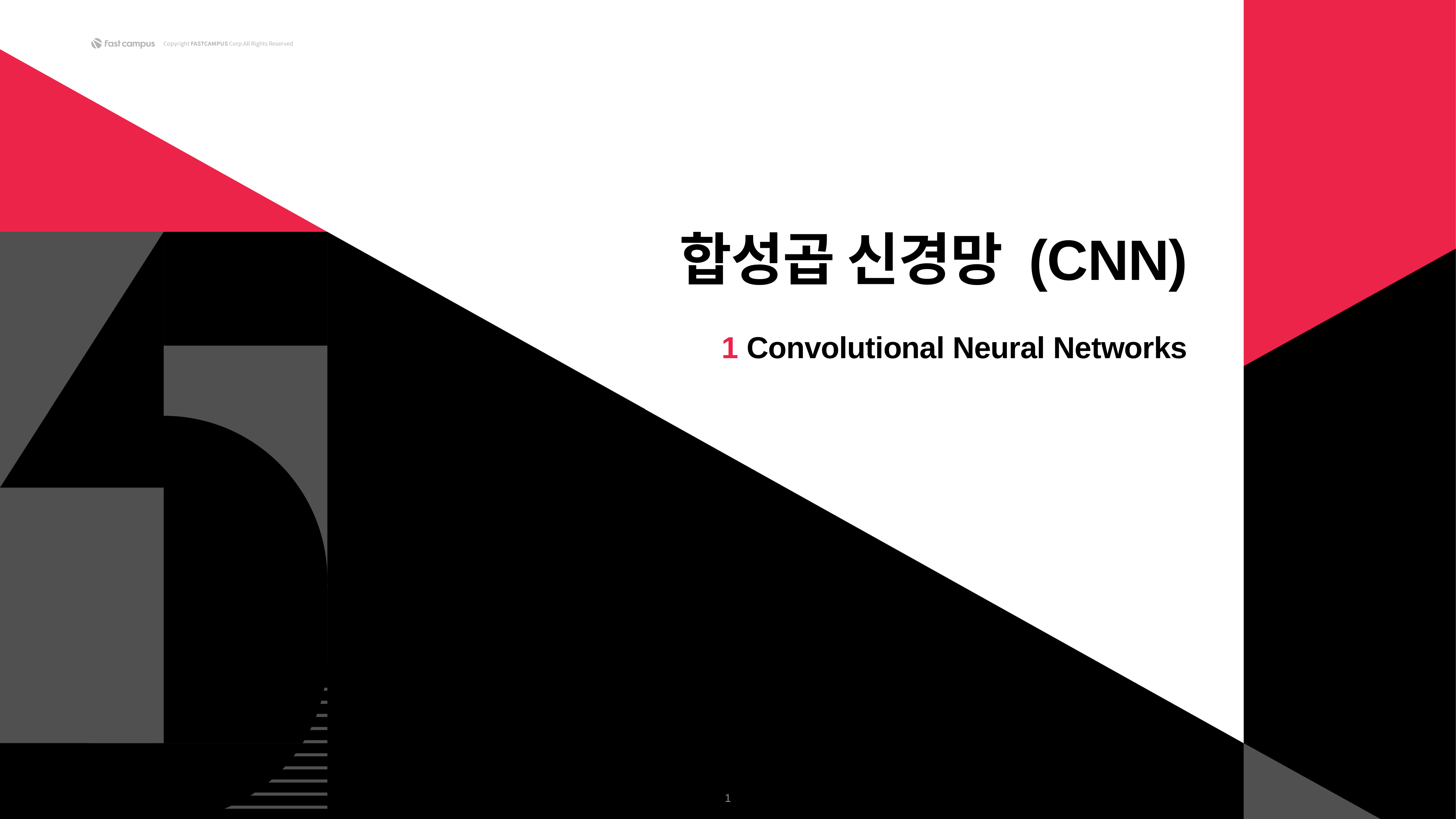

합성곱 신경망 (CNN)

1 Convolutional Neural Networks
1